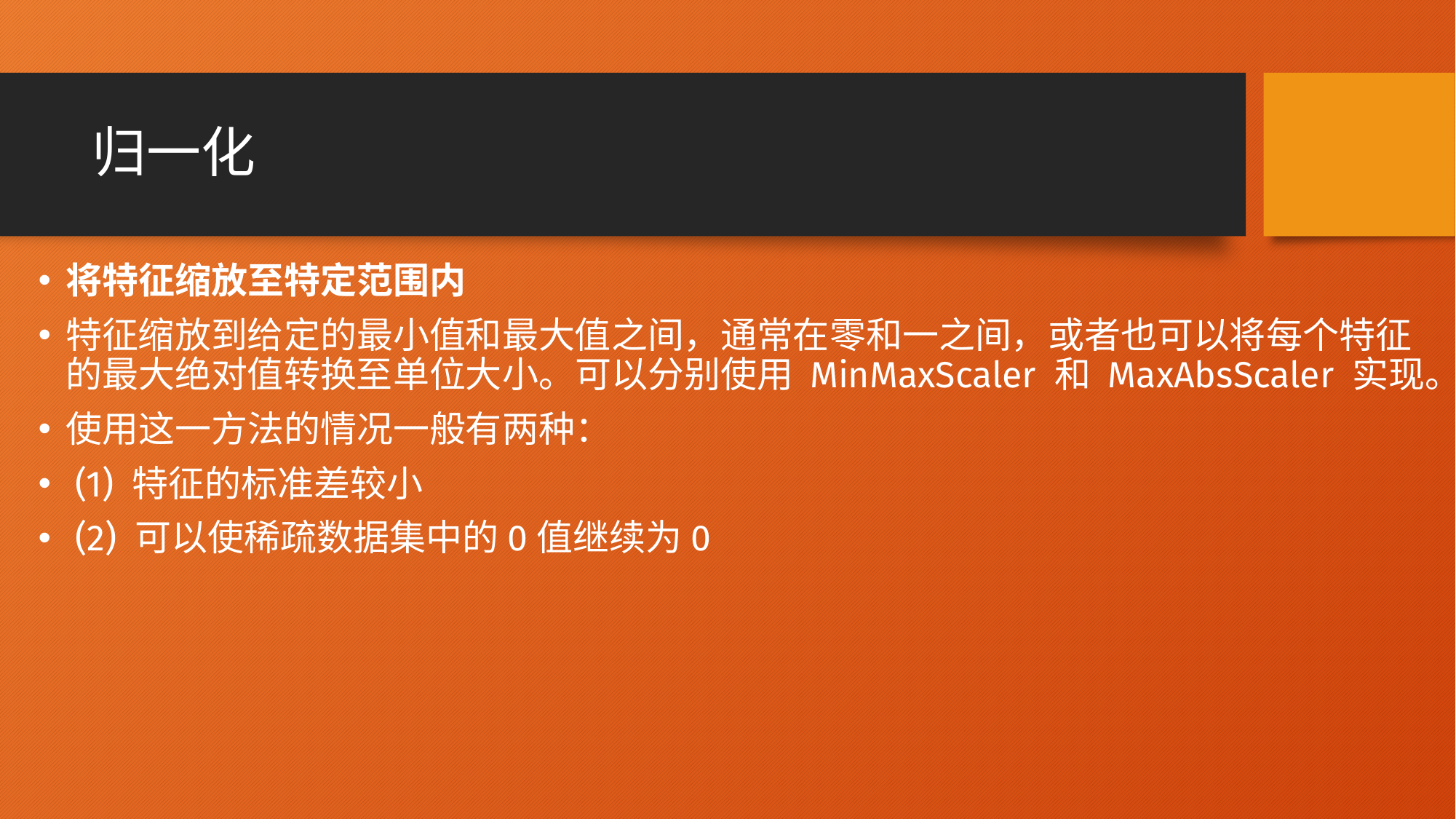

# 归一化
将特征缩放至特定范围内
特征缩放到给定的最小值和最大值之间，通常在零和一之间，或者也可以将每个特征的最大绝对值转换至单位大小。可以分别使用 MinMaxScaler 和 MaxAbsScaler 实现。
使用这一方法的情况一般有两种：
 (1) 特征的标准差较小
 (2) 可以使稀疏数据集中的0值继续为0